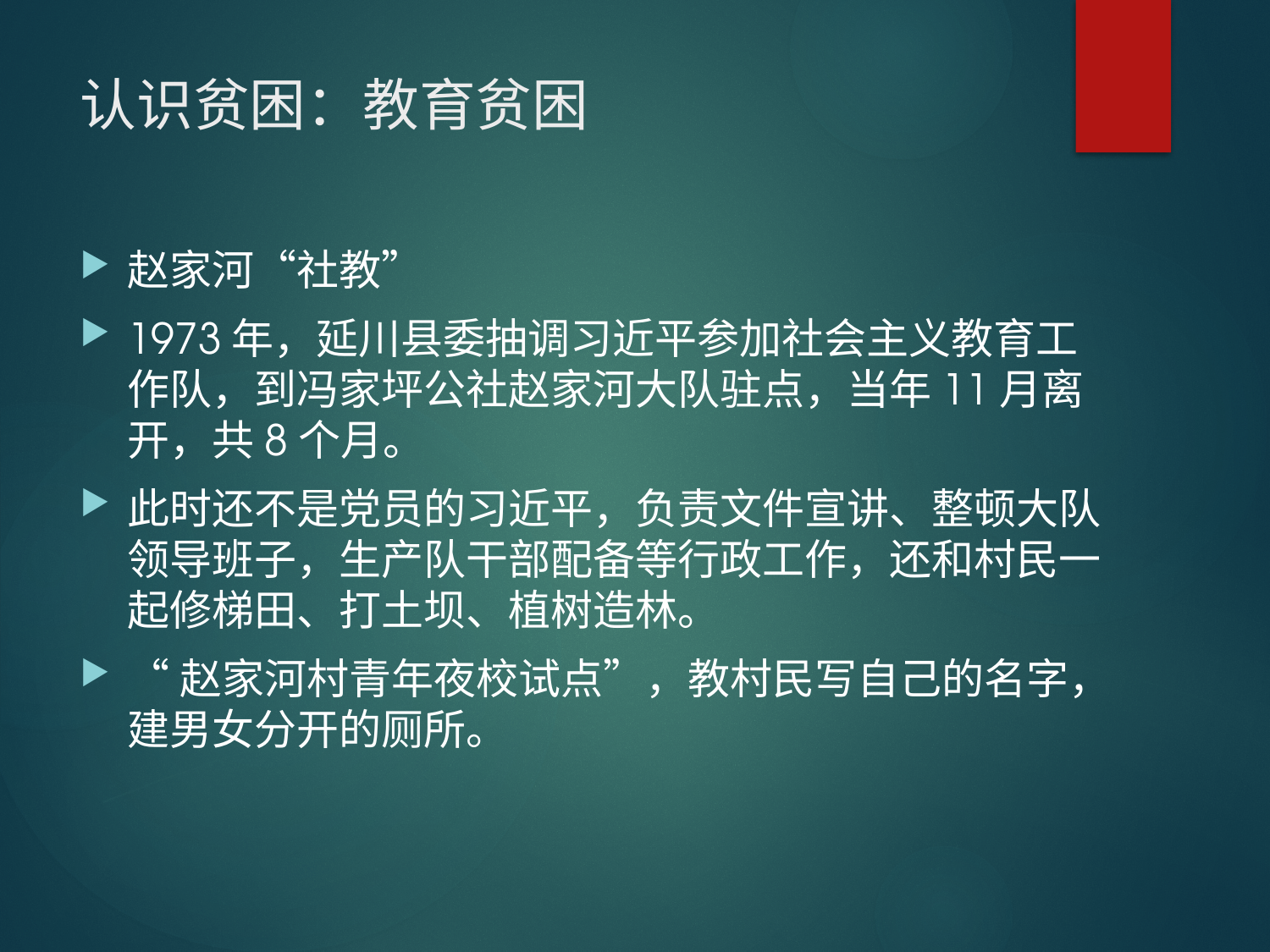

# 认识贫困：教育贫困
赵家河“社教”
1973年，延川县委抽调习近平参加社会主义教育工作队，到冯家坪公社赵家河大队驻点，当年11月离开，共8个月。
此时还不是党员的习近平，负责文件宣讲、整顿大队领导班子，生产队干部配备等行政工作，还和村民一起修梯田、打土坝、植树造林。
“赵家河村青年夜校试点”，教村民写自己的名字，建男女分开的厕所。